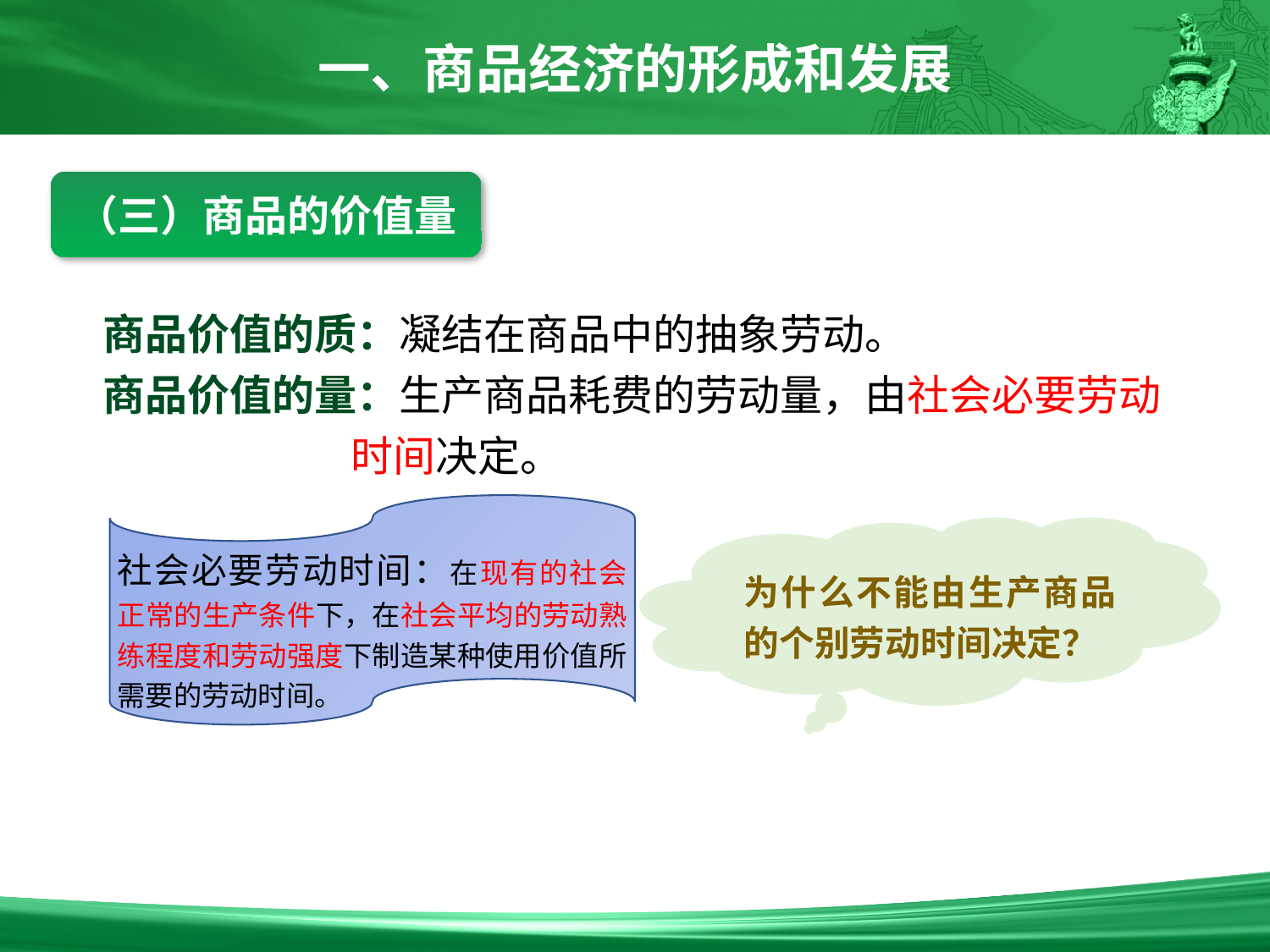

一、商品经济的形成和发展
（三）商品的价值量
商品价值的质：凝结在商品中的抽象劳动。
商品价值的量：生产商品耗费的劳动量，由社会必要劳动
                         时间决定。

为什么不能由生产商品的个别劳动时间决定？
社会必要劳动时间：在现有的社会正常的生产条件下，在社会平均的劳动熟练程度和劳动强度下制造某种使用价值所需要的劳动时间。